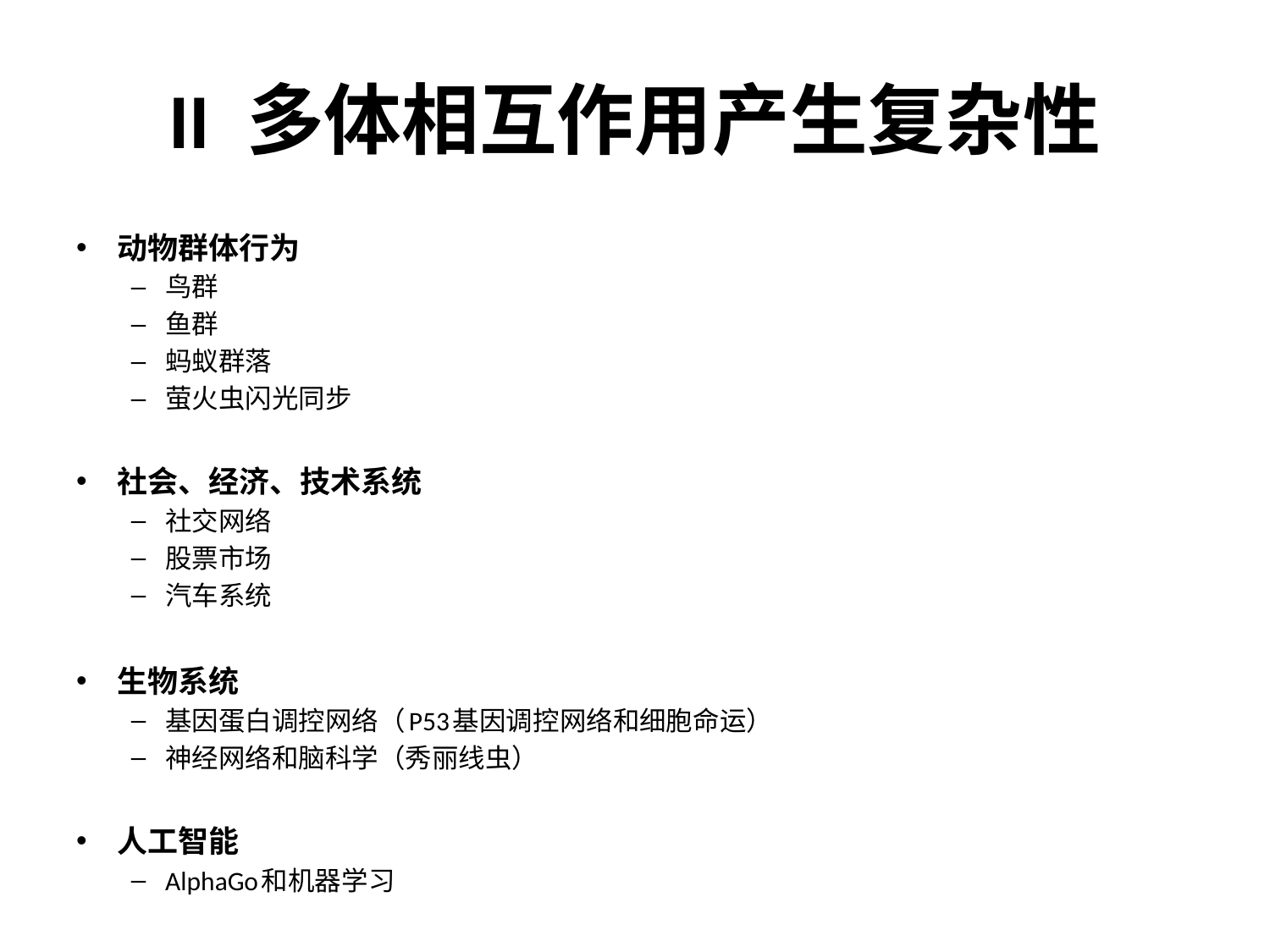

# II 多体相互作用产生复杂性
动物群体行为
鸟群
鱼群
蚂蚁群落
萤火虫闪光同步

社会、经济、技术系统
社交网络
股票市场
汽车系统

生物系统
基因蛋白调控网络（P53基因调控网络和细胞命运）
神经网络和脑科学（秀丽线虫）

人工智能
AlphaGo和机器学习